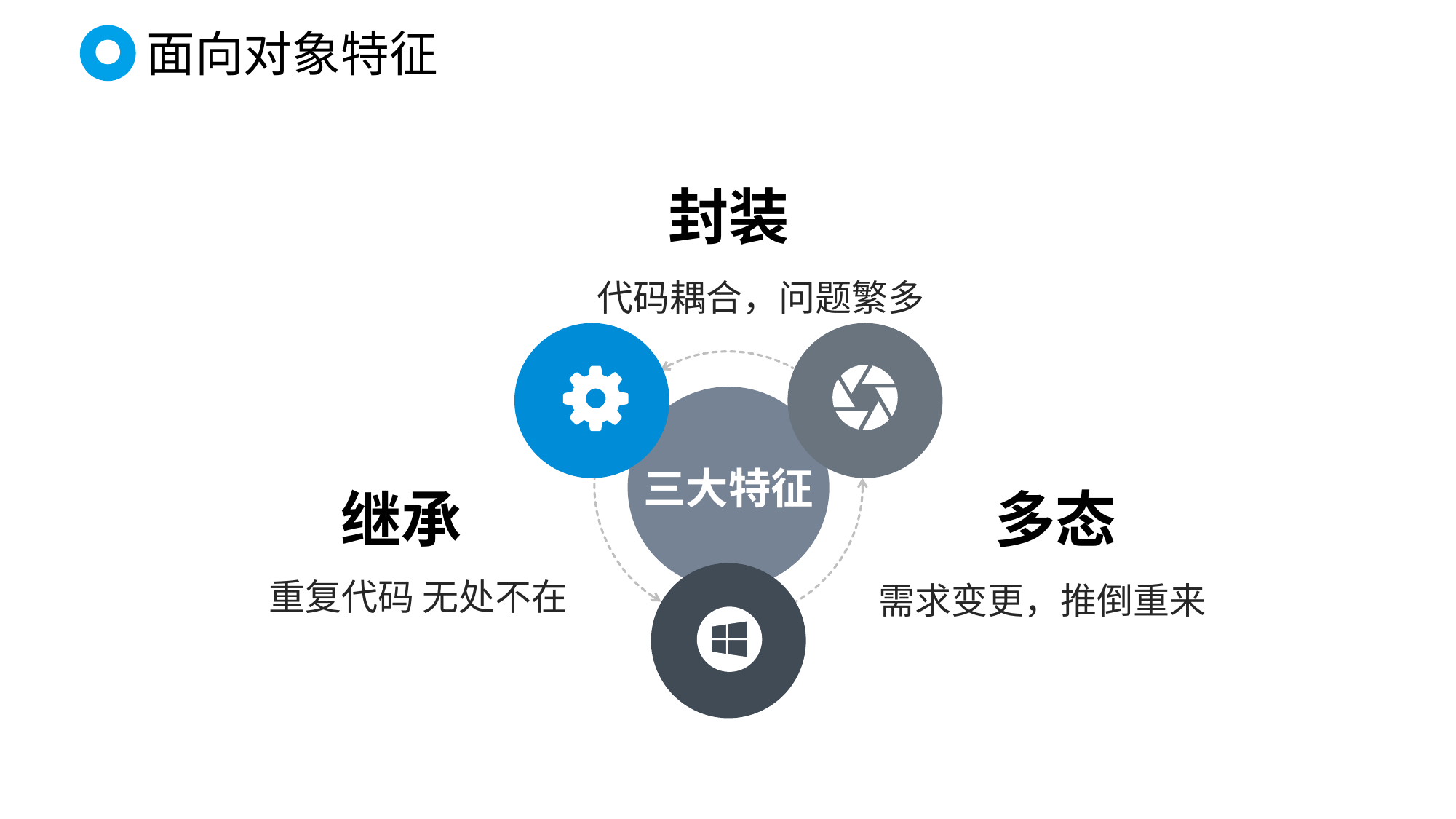

# 面向对象特征

封装
代码耦合，问题繁多

三大特征

继承
多态
重复代码 无处不在
需求变更，推倒重来